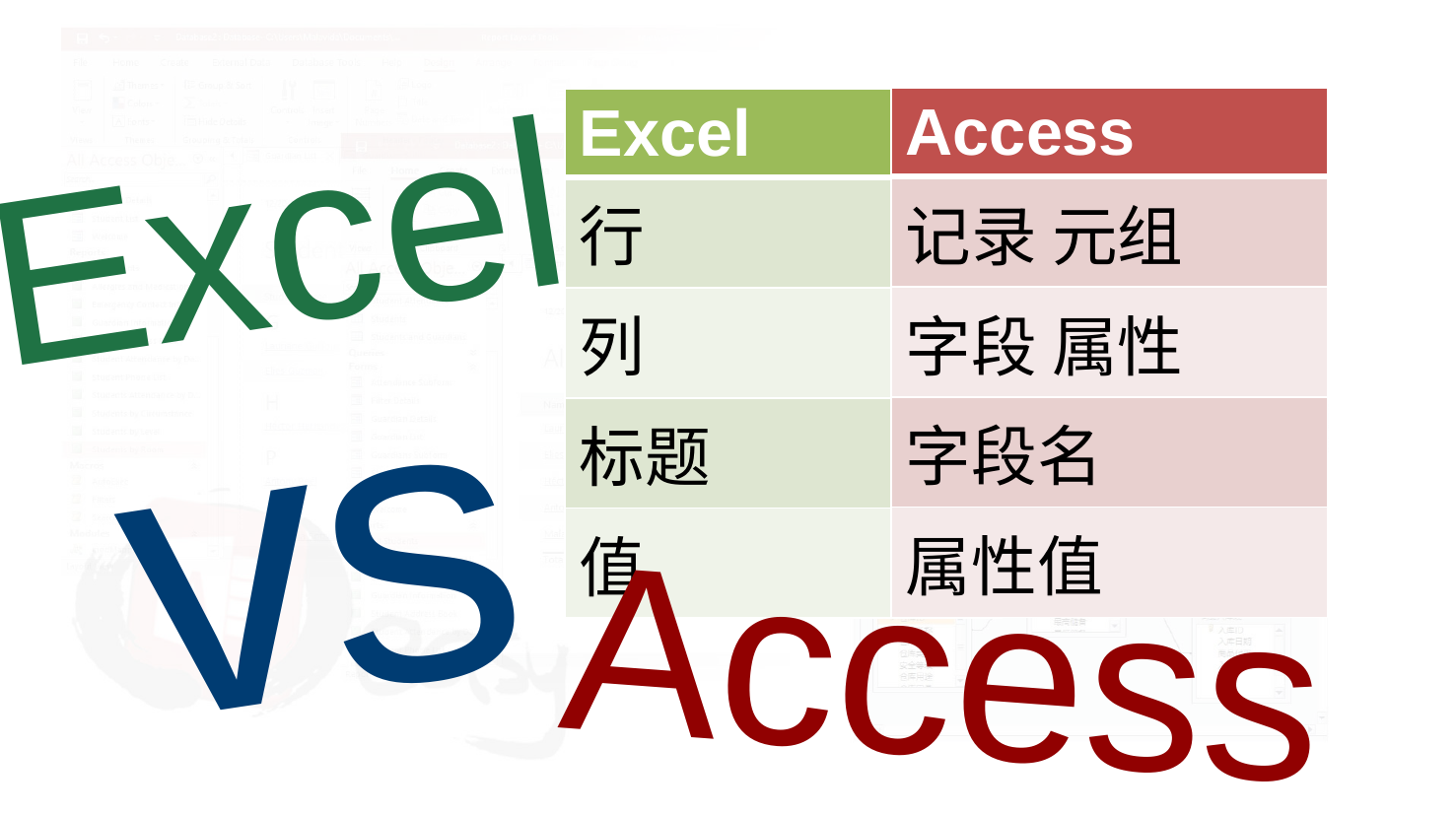

# Excel
| Access |
| --- |
| 记录 元组 |
| 字段 属性 |
| 字段名 |
| 属性值 |
| Excel |
| --- |
| 行 |
| 列 |
| 标题 |
| 值 |
vs
Access